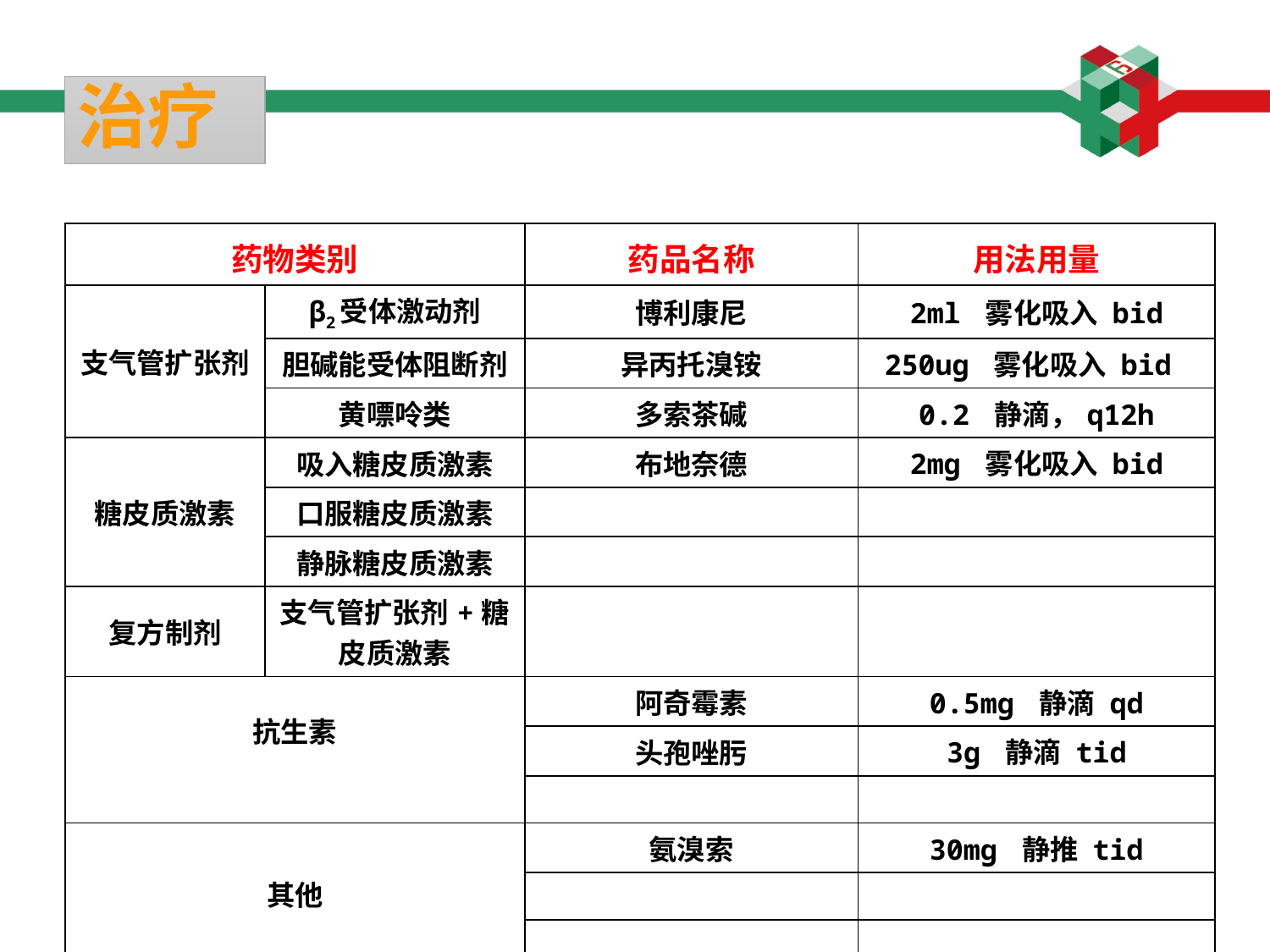

# 治疗
| 药物类别 |  | 药品名称 | 用法用量 |
| --- | --- | --- | --- |
| 支气管扩张剂 | β2受体激动剂 | 博利康尼 | 2ml 雾化吸入 bid |
|  | 胆碱能受体阻断剂 | 异丙托溴铵 | 250ug 雾化吸入 bid |
|  | 黄嘌呤类 | 多索茶碱 | 0.2 静滴，q12h |
| 糖皮质激素 | 吸入糖皮质激素 | 布地奈德 | 2mg 雾化吸入 bid |
|  | 口服糖皮质激素 |  |  |
|  | 静脉糖皮质激素 |  |  |
| 复方制剂 | 支气管扩张剂+糖皮质激素 |  |  |
| 抗生素 |  | 阿奇霉素 | 0.5mg 静滴 qd |
|  |  | 头孢唑肟 | 3g 静滴 tid |
|  |  |  |  |
| 其他 |  | 氨溴索 | 30mg 静推 tid |
|  |  |  |  |
|  |  |  |  |